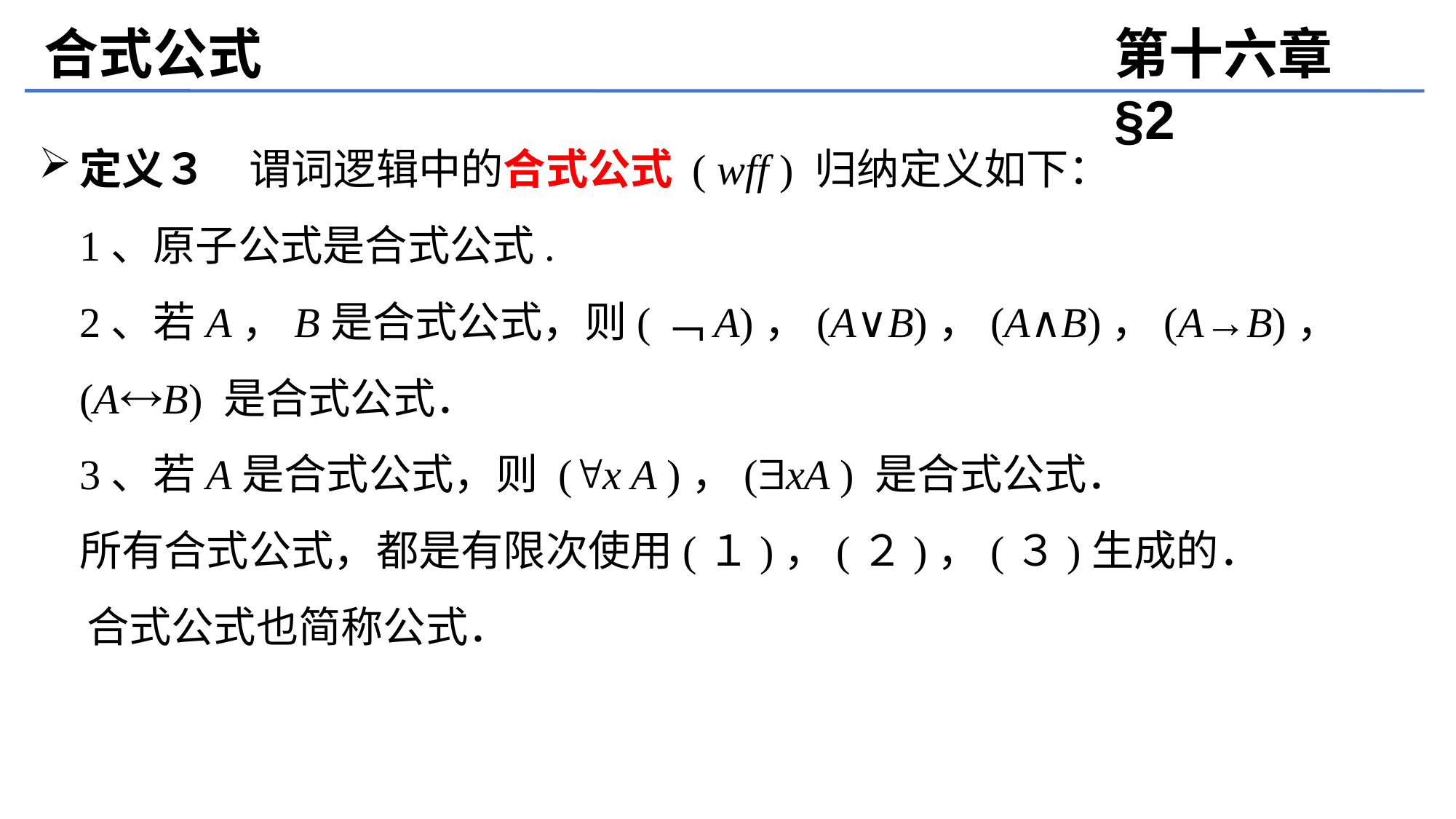

合式公式
第十六章 §2
定义３　谓词逻辑中的合式公式 ( wff ) 归纳定义如下：
	1、原子公式是合式公式.
	2、若A，B是合式公式，则(﹁A)，(A∨B)，(A∧B)，(A→B)，(A↔B) 是合式公式．
	3、若A是合式公式，则 (∀x A )，(∃xA ) 是合式公式．
	所有合式公式，都是有限次使用(１)，(２)，(３)生成的．
    合式公式也简称公式．